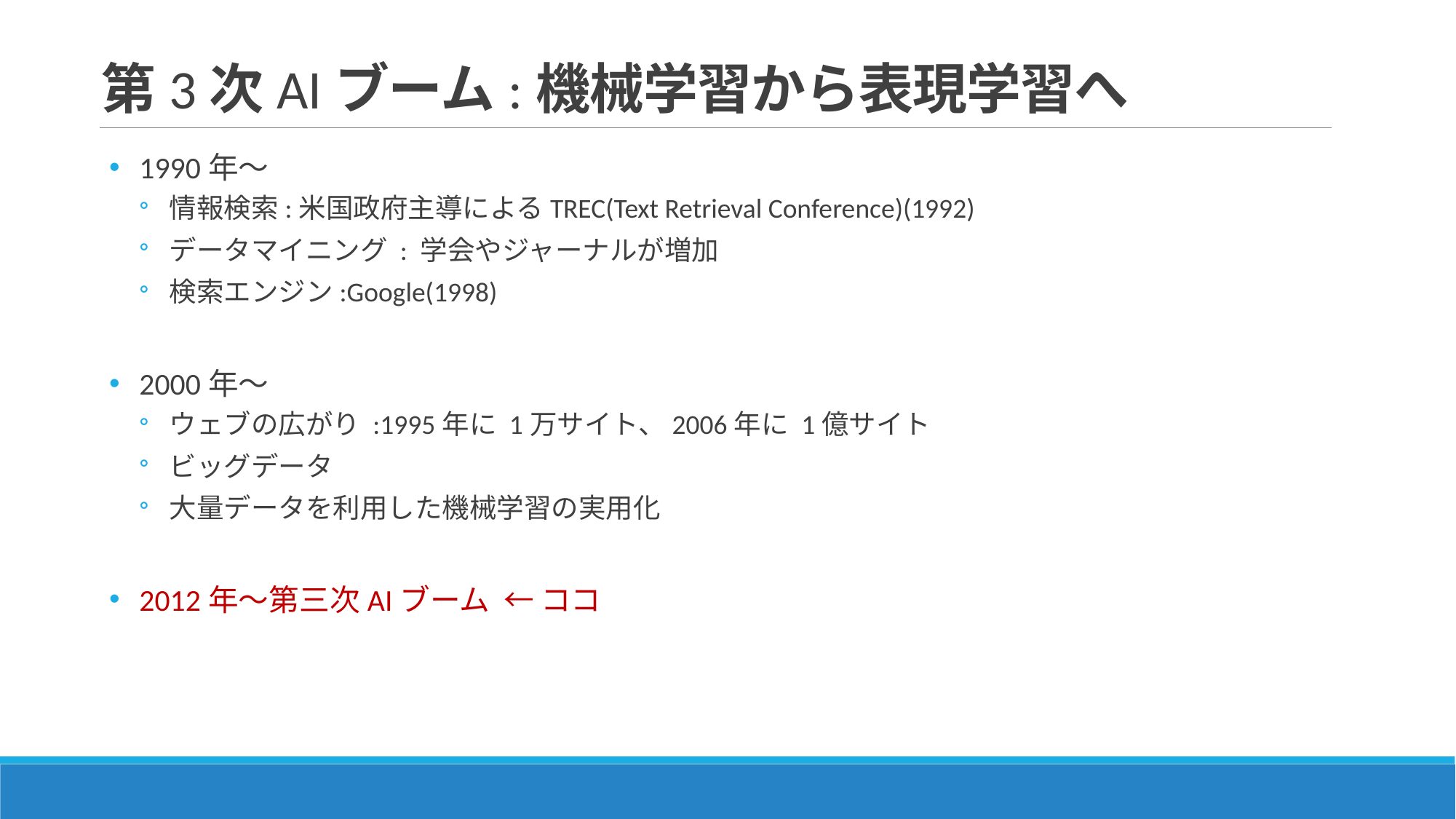

# 第3次AIブーム:機械学習から表現学習へ
1990年〜
情報検索:米国政府主導によるTREC(Text Retrieval Conference)(1992)
データマイニング : 学会やジャーナルが増加
検索エンジン:Google(1998)
2000年〜
ウェブの広がり :1995年に 1万サイト、2006年に 1億サイト
ビッグデータ
大量データを利用した機械学習の実用化
2012年〜第三次AIブーム  ← ココ